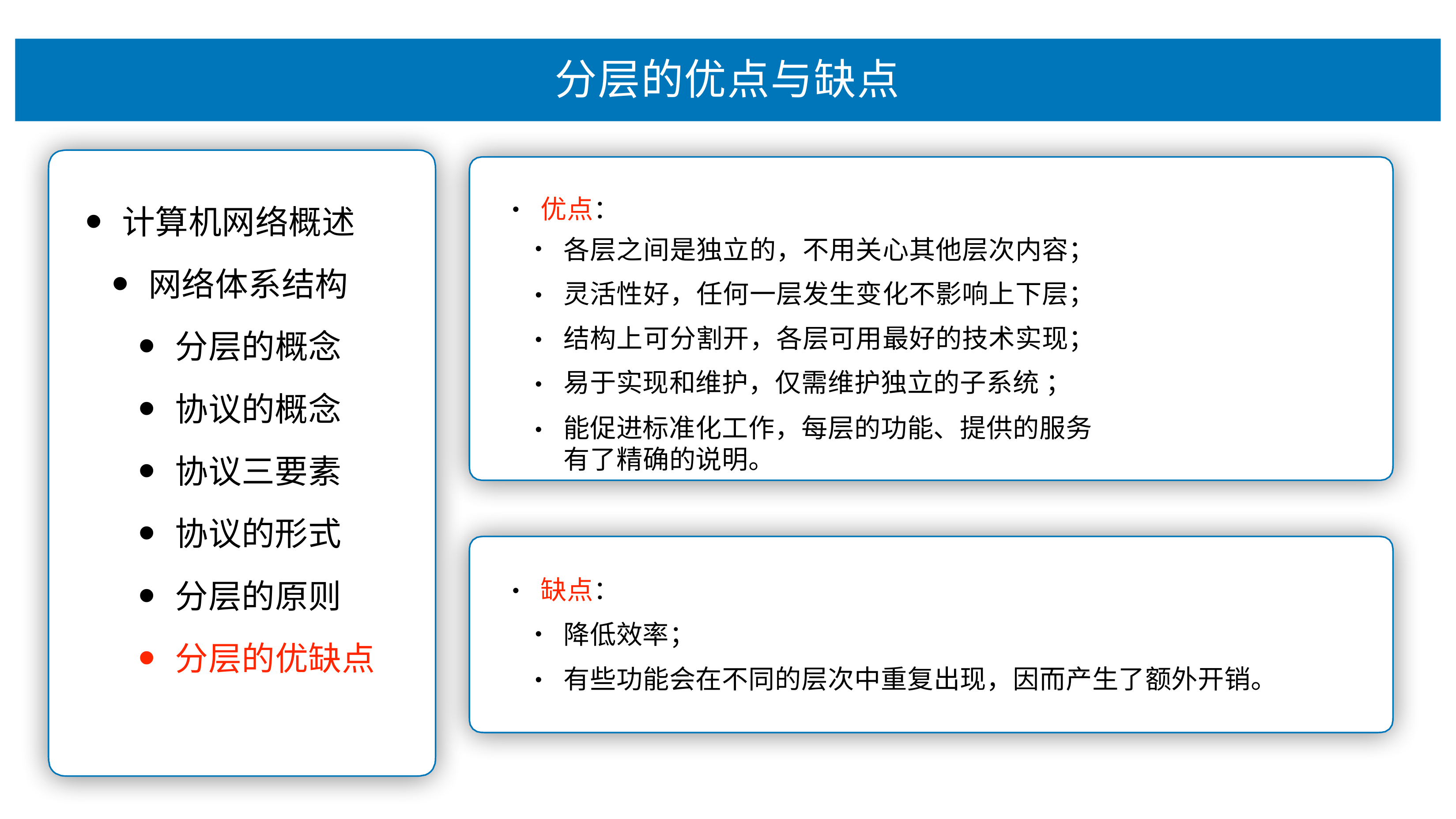

# 分层的优点与缺点

优点：
计算机⽹络概述
⽹络体系结构
分层的概念
协议的概念
协议三要素
协议的形式
分层的原则
分层的优缺点
•
各层之间是独⽴的，不⽤关⼼其他层次内容； 灵活性好，任何⼀层发⽣变化不影响上下层； 结构上可分割开，各层可⽤最好的技术实现； 易于实现和维护，仅需维护独⽴的⼦系统 ；
能促进标准化⼯作，每层的功能、提供的服务有了精确的说明。
•
•
•
•

缺点：
•
降低效率；
有些功能会在不同的层次中重复出现，因⽽产⽣了额外开销。
•